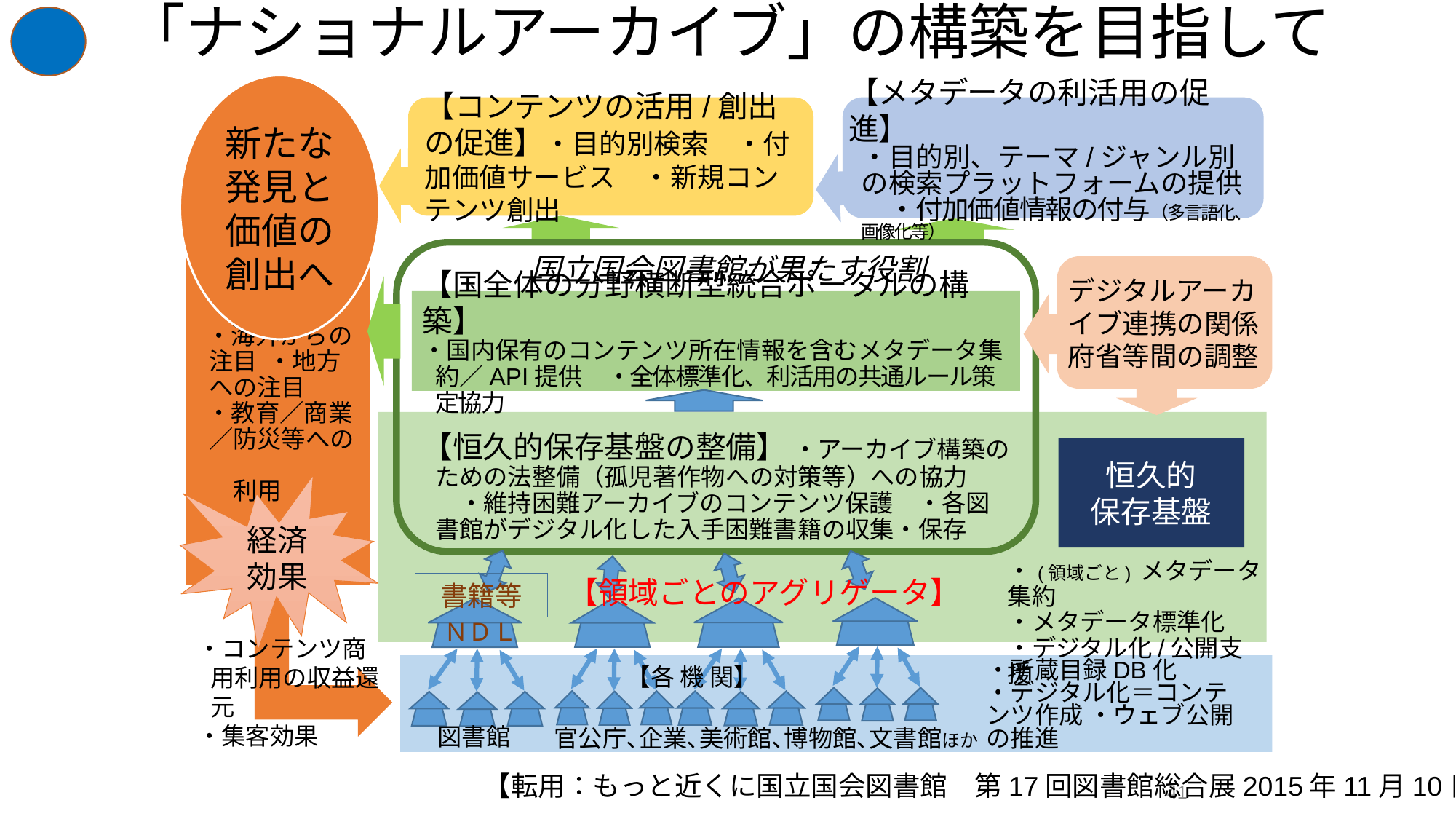

# 「ナショナルアーカイブ」の構築を目指して

新たな発見と価値の創出へ
【コンテンツの活用/創出の促進】・目的別検索　・付加価値サービス　・新規コンテンツ創出
【メタデータの利活用の促進】
・目的別、テーマ/ジャンル別の検索プラットフォームの提供　・付加価値情報の付与（多言語化、画像化等）

 ・海外からの注目  ・地方への注目
 ・教育／商業／防災等への
　　　　　　　利用

　国立国会図書館が果たす役割

【恒久的保存基盤の整備】 ・アーカイブ構築のための法整備（孤児著作物への対策等）への協力　・維持困難アーカイブのコンテンツ保護　・各図書館がデジタル化した入手困難書籍の収集・保存
デジタルアーカイブ連携の関係府省等間の調整
【国全体の分野横断型統合ポータルの構築】
・国内保有のコンテンツ所在情報を含むメタデータ集約／API提供　・全体標準化、利活用の共通ルール策定協力

恒久的
保存基盤
経済
効果

・(領域ごと) メタデータ集約
・メタデータ標準化
・デジタル化/公開支援

【領域ごとのアグリゲータ】
書籍等

ＮＤＬ
・コンテンツ商用利用の収益還元
・集客効果

・所蔵目録DB化
・デジタル化＝コンテンツ作成 ・ウェブ公開の推進
【各 機 関】
図書館
官公庁､企業､美術館､博物館､文書館ほか
【転用：もっと近くに国立国会図書館　第17回図書館総合展2015年11月10日】
41